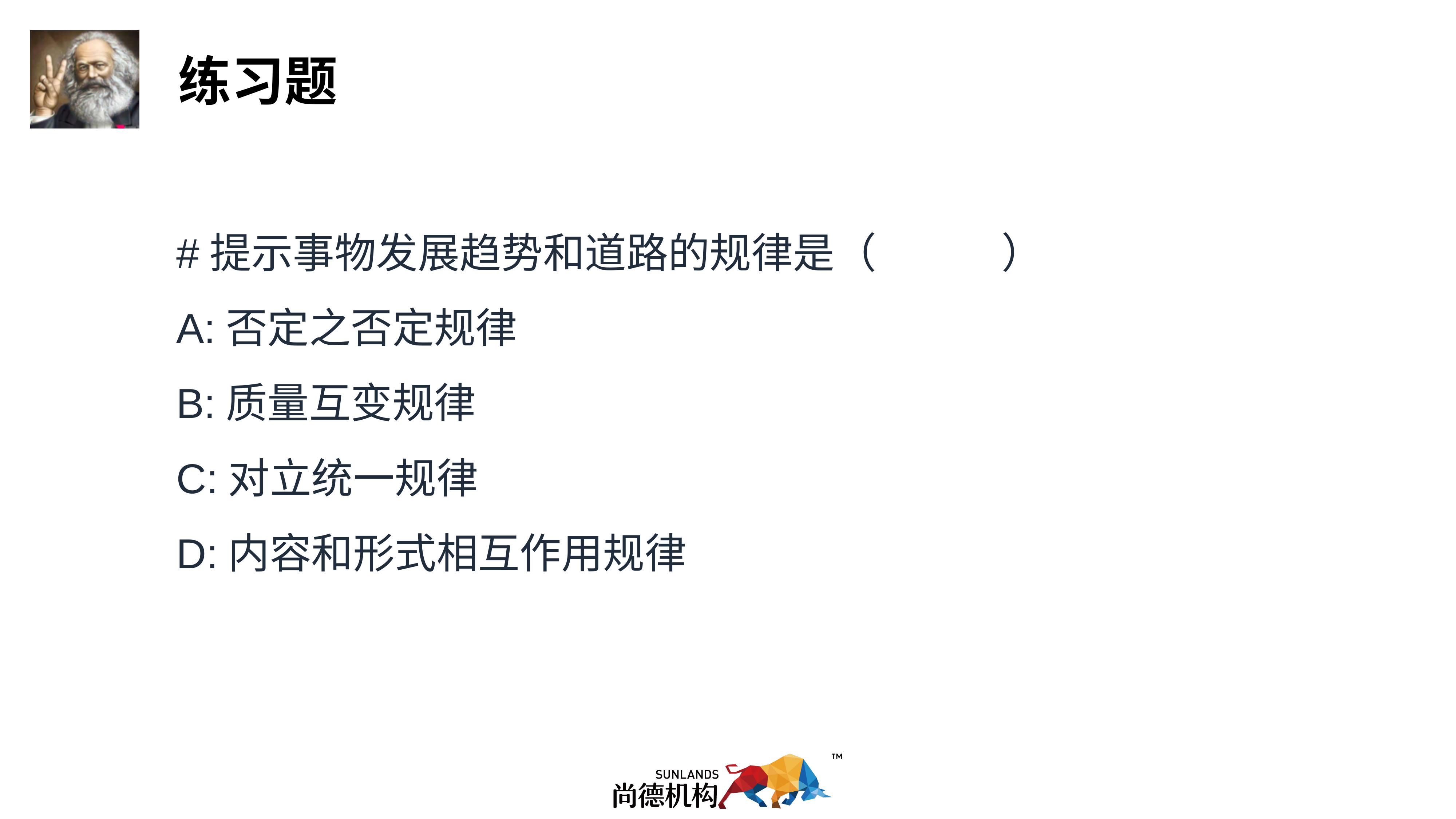

#提示事物发展趋势和道路的规律是（　　　）
A:否定之否定规律
B:质量互变规律
C:对立统一规律
D:内容和形式相互作用规律